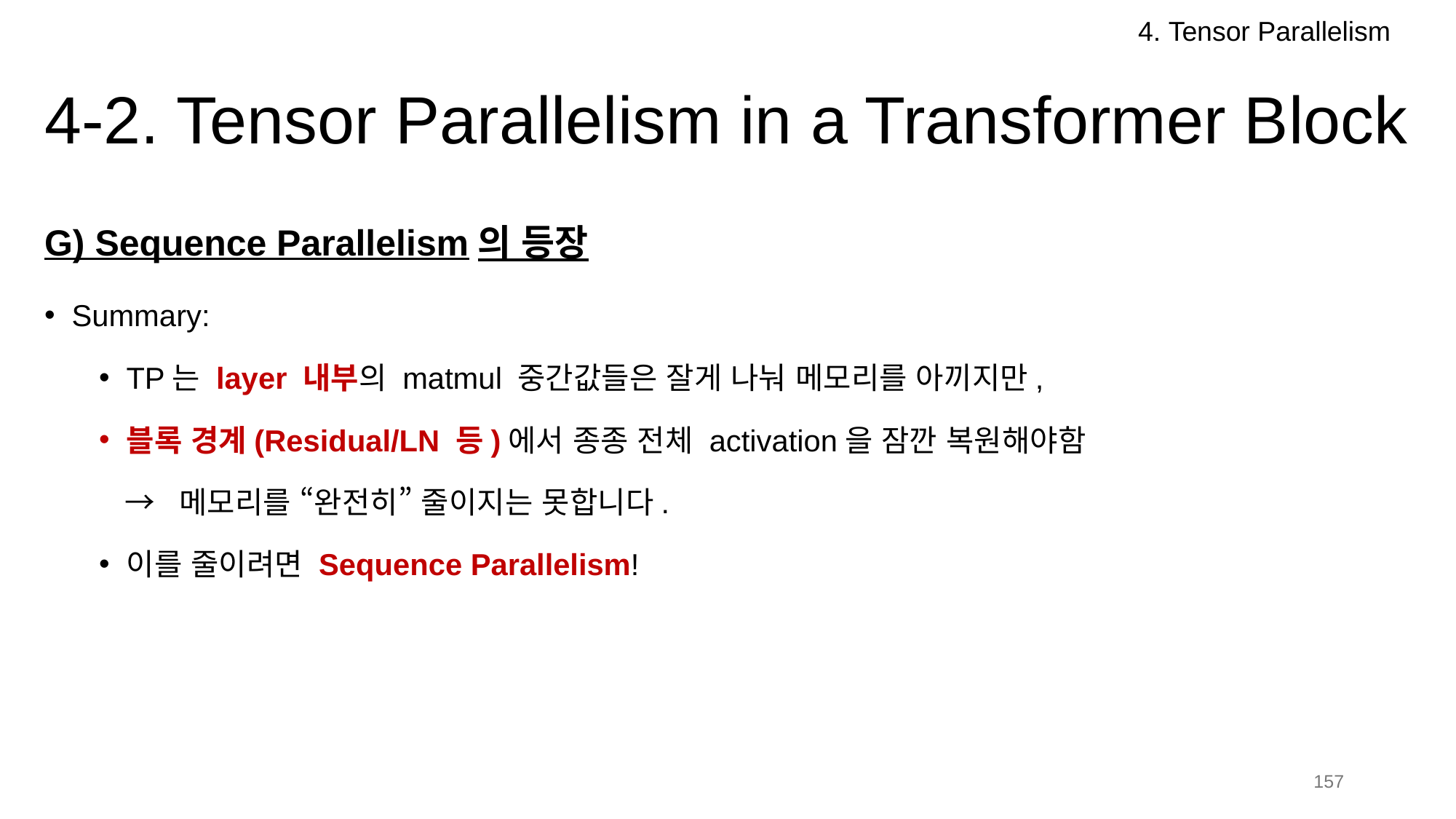

4. Tensor Parallelism
# 4-2. Tensor Parallelism in a Transformer Block
G) Sequence Parallelism의 등장
Summary:
TP는 layer 내부의 matmul 중간값들은 잘게 나눠 메모리를 아끼지만,
블록 경계(Residual/LN 등)에서 종종 전체 activation을 잠깐 복원해야함
   →  메모리를 “완전히” 줄이지는 못합니다.
이를 줄이려면 Sequence Parallelism!

157